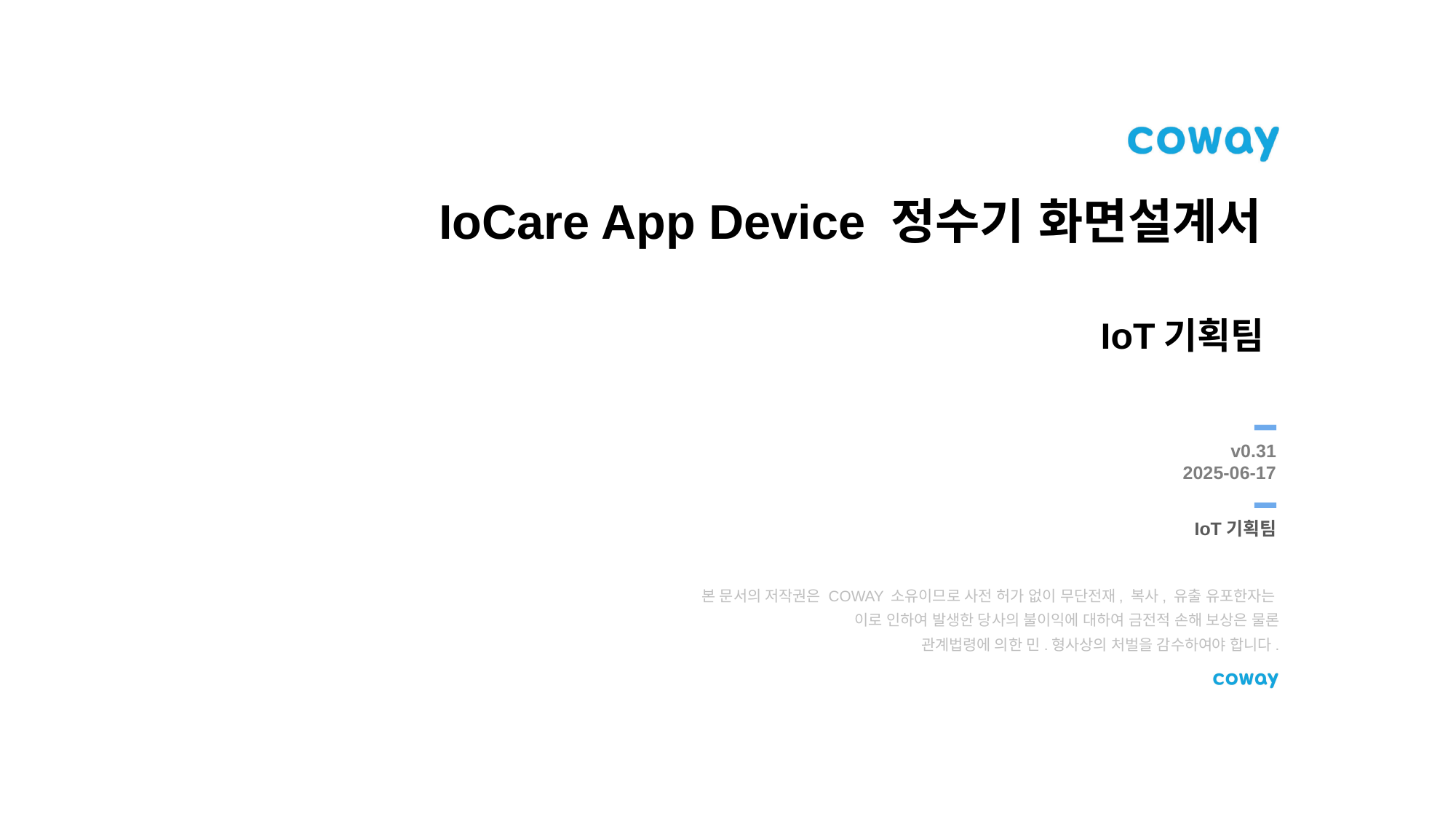

IoCare App Device 정수기 화면설계서
IoT기획팀

v0.31
2025-06-17

IoT기획팀